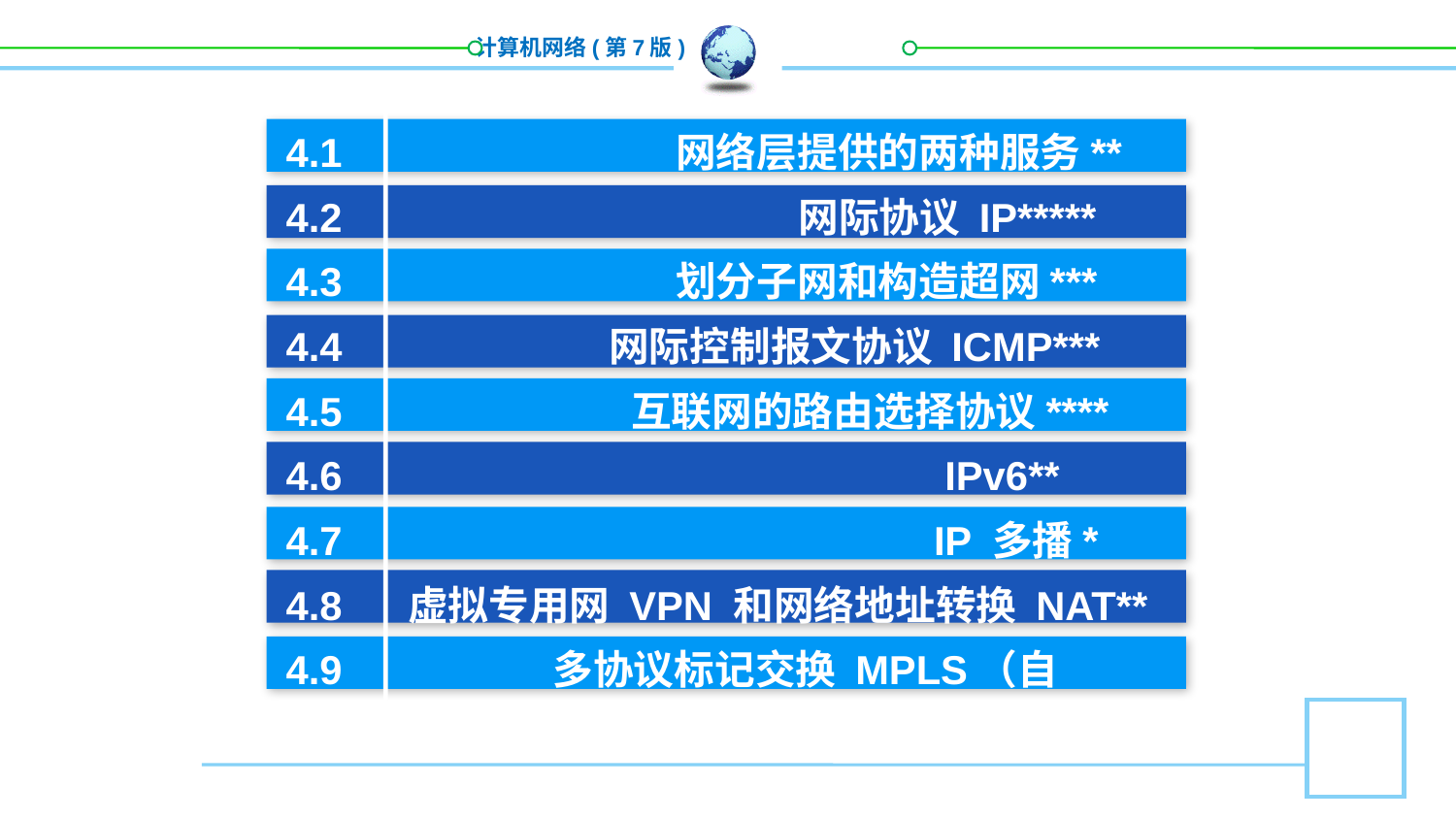

4.1                             网络层提供的两种服务**
4.2                                        网际协议 IP*****
4.3                             划分子网和构造超网***
4.4                       网际控制报文协议 ICMP***
4.5                         互联网的路由选择协议****
4.6                                                      IPv6**
4.7                                                     IP 多播*
4.8     虚拟专用网 VPN 和网络地址转换 NAT**
4.9                  多协议标记交换 MPLS（自学））